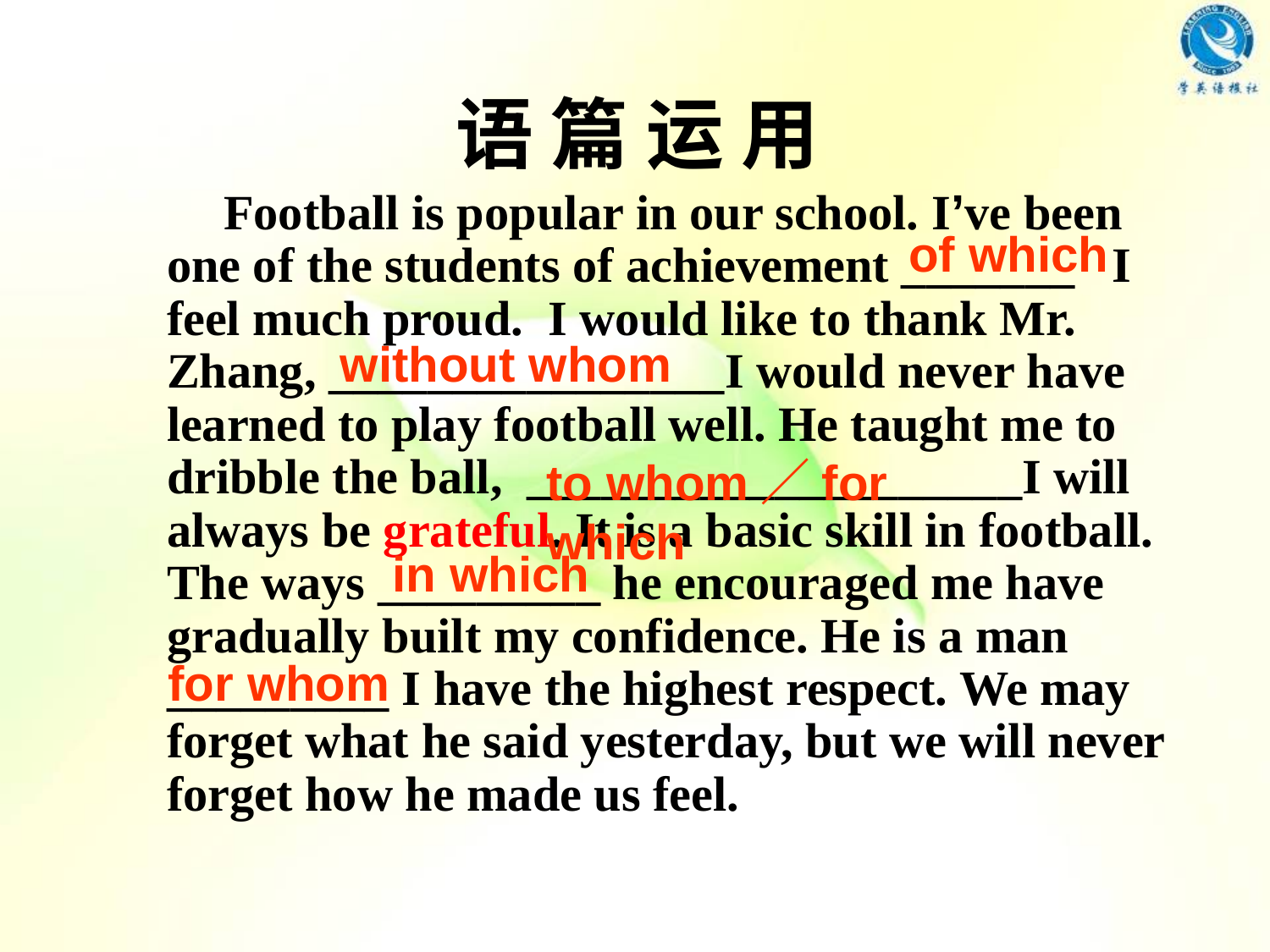

# 语 篇 运 用
             Football is popular in our school. I’ve been one of the students of achievement _______   I feel much proud.  I would like to thank Mr. Zhang, ________________I would never have learned to play football well. He taught me to dribble the ball,  ____________________I will always be grateful. It is a basic skill in football. The ways _________ he encouraged me have gradually built my confidence. He is a man _________ I have the highest respect. We may forget what he said yesterday, but we will never forget how he made us feel.
of which
without whom
to whom／for which
in which
for whom